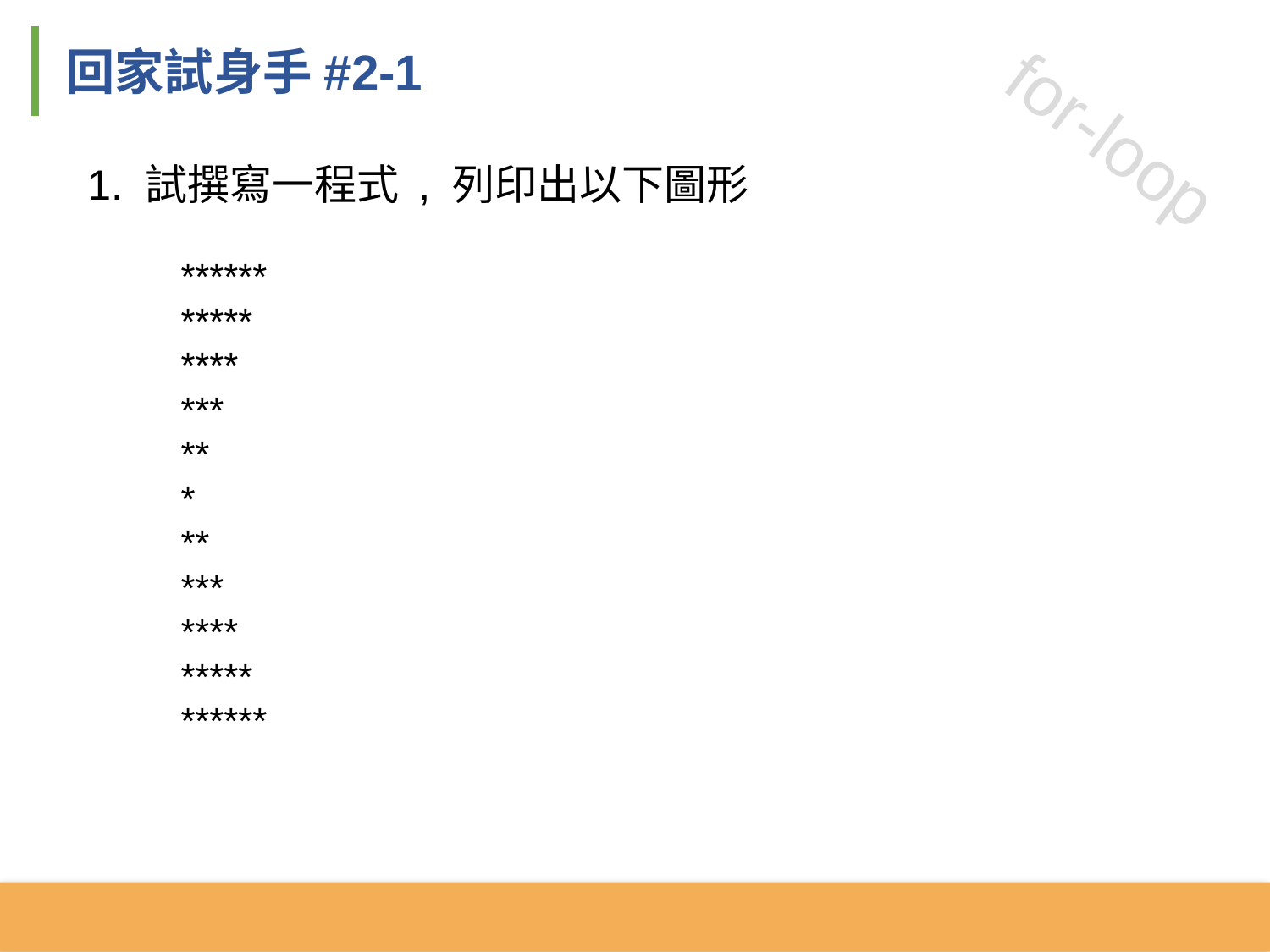

回家試身手#2-1
for-loop
1. 試撰寫一程式 , 列印出以下圖形

         ******
         *****
         ****
         ***
         **
         *
         **
         ***
         ****
         *****
         ******